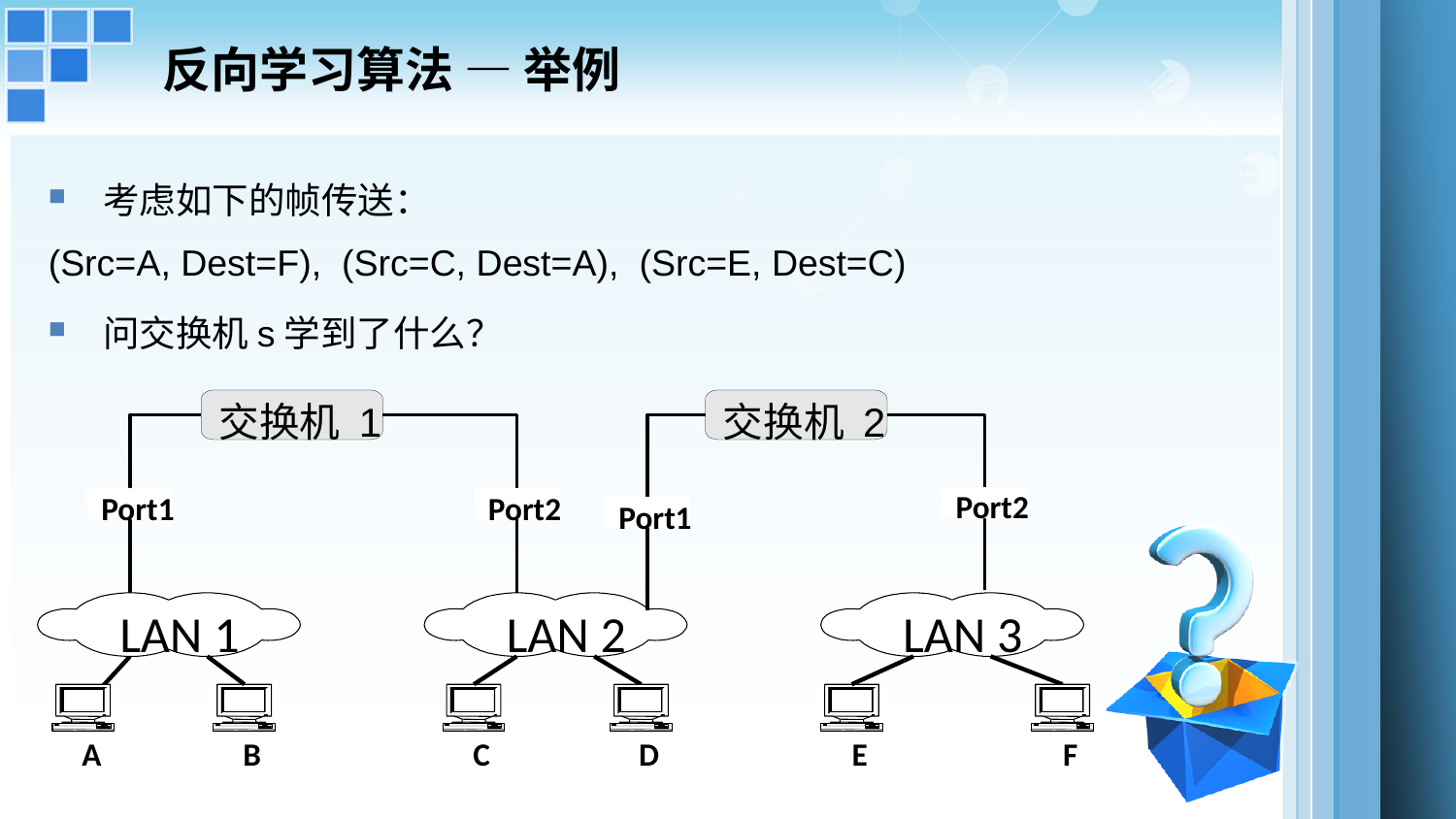

反向学习算法 — 举例
考虑如下的帧传送：
(Src=A, Dest=F),  (Src=C, Dest=A),  (Src=E, Dest=C)
问交换机s学到了什么？

交换机 1
交换机 2

Port2

Port1

Port2
Port1

LAN 1
LAN 2
LAN 3

A
B
C
D
E
F